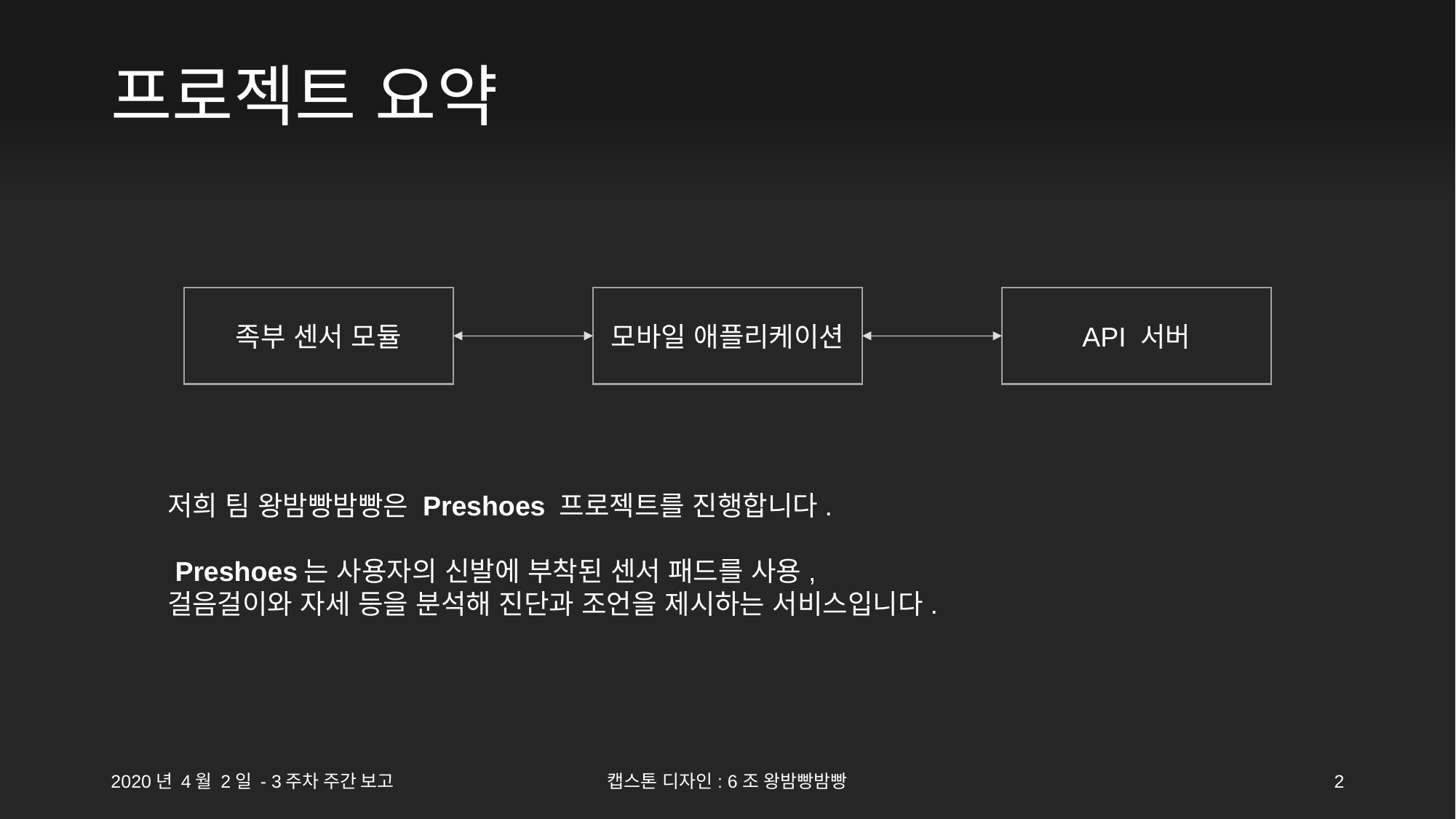

# 프로젝트 요약
API 서버
족부 센서 모듈
모바일 애플리케이션
저희 팀 왕밤빵밤빵은 Preshoes 프로젝트를 진행합니다.

 Preshoes는 사용자의 신발에 부착된 센서 패드를 사용,
걸음걸이와 자세 등을 분석해 진단과 조언을 제시하는 서비스입니다.
2020년 4월 2일 - 3주차 주간 보고
캡스톤 디자인: 6조 왕밤빵밤빵
2